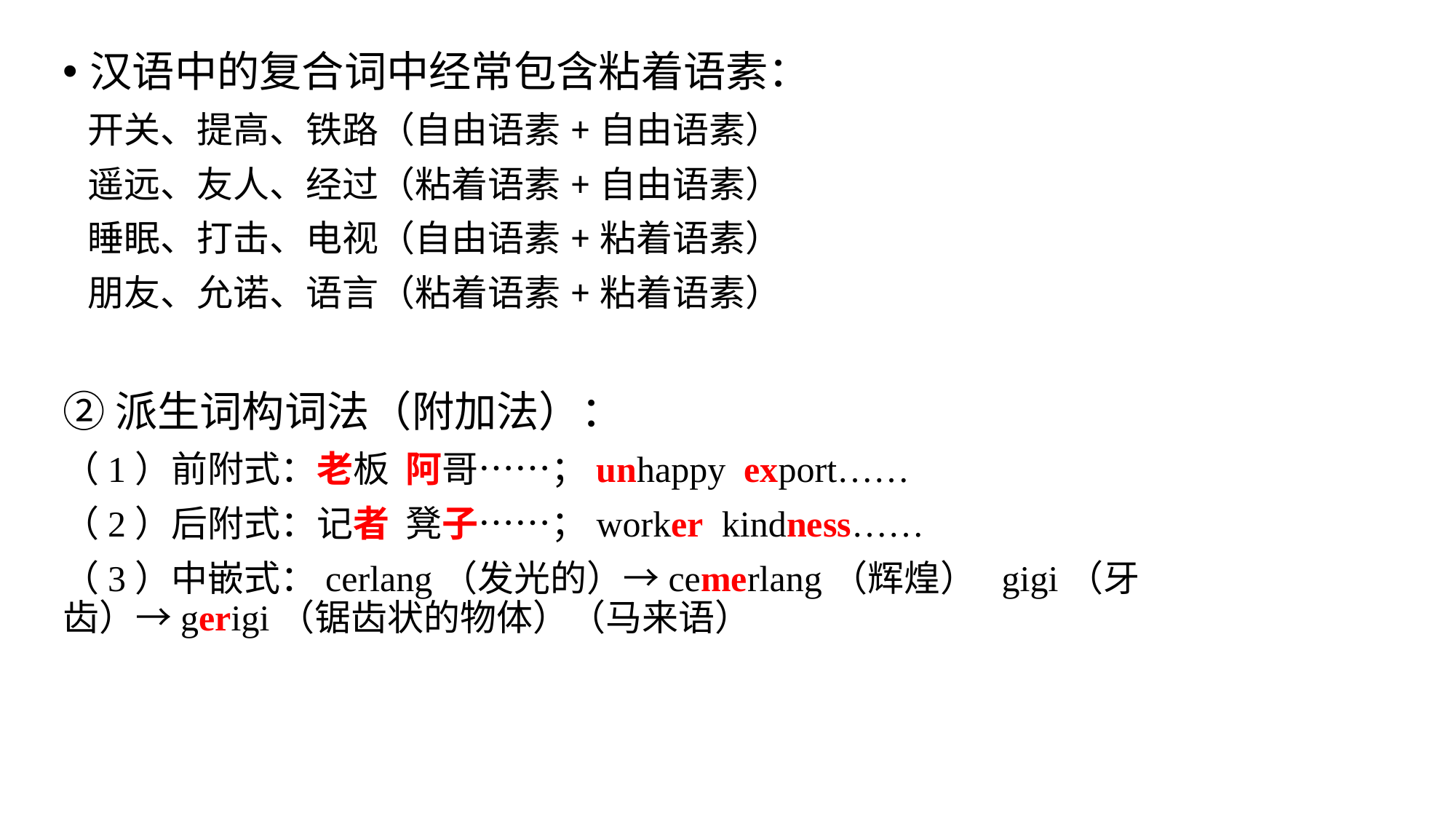

汉语中的复合词中经常包含粘着语素：
  开关、提高、铁路（自由语素+自由语素）
  遥远、友人、经过（粘着语素+自由语素）
  睡眠、打击、电视（自由语素+粘着语素）
  朋友、允诺、语言（粘着语素+粘着语素）

②派生词构词法（附加法）：
（1）前附式：老板  阿哥……；unhappy  export……
（2）后附式：记者  凳子……；worker  kindness……
（3）中嵌式：cerlang（发光的）→cemerlang（辉煌）  gigi（牙齿）→gerigi（锯齿状的物体）（马来语）